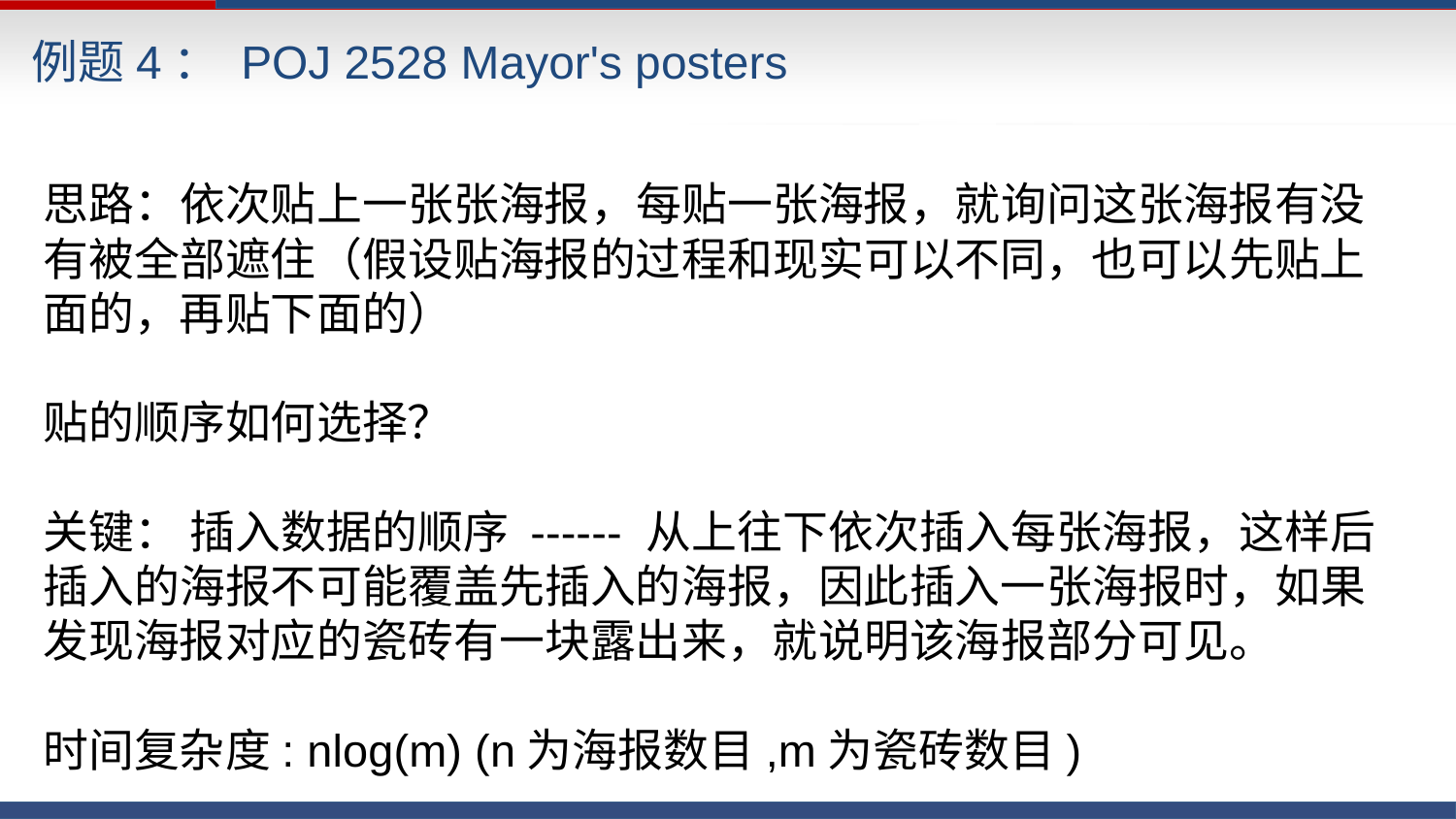

例题4： POJ 2528 Mayor's posters

思路：依次贴上一张张海报，每贴一张海报，就询问这张海报有没有被全部遮住（假设贴海报的过程和现实可以不同，也可以先贴上面的，再贴下面的）

贴的顺序如何选择？

关键： 插入数据的顺序 ------ 从上往下依次插入每张海报，这样后插入的海报不可能覆盖先插入的海报，因此插入一张海报时，如果发现海报对应的瓷砖有一块露出来，就说明该海报部分可见。

时间复杂度: nlog(m) (n为海报数目,m为瓷砖数目)